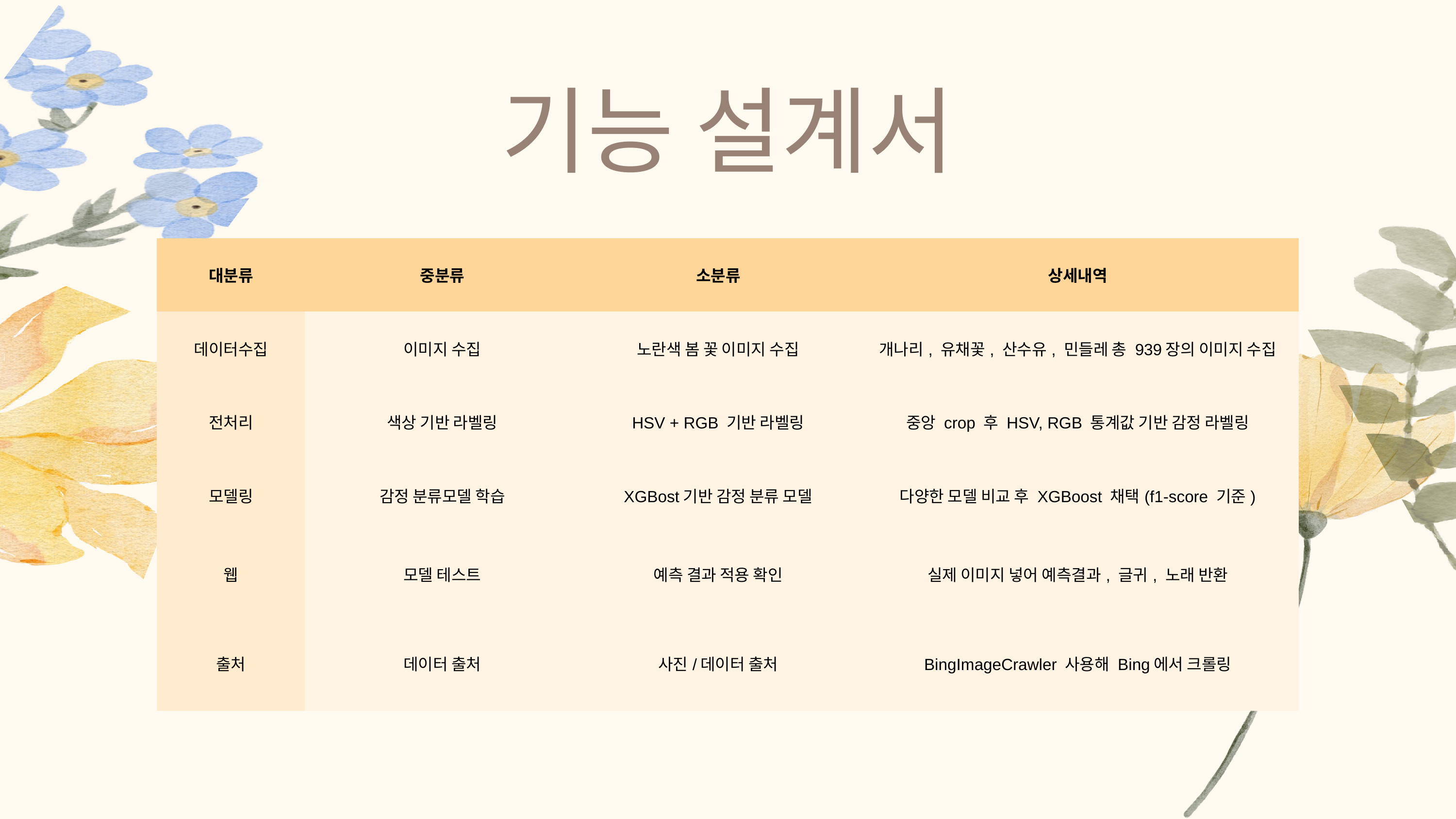

기능 설계서

| 대분류 | 중분류 | 소분류 | 상세내역 |
| --- | --- | --- | --- |
| 데이터수집 | 이미지 수집 | 노란색 봄 꽃 이미지 수집 | 개나리, 유채꽃, 산수유, 민들레 총 939장의 이미지 수집 |
| 전처리 | 색상 기반 라벨링 | HSV + RGB 기반 라벨링 | 중앙 crop 후 HSV, RGB 통계값 기반 감정 라벨링 |
| 모델링 | 감정 분류모델 학습 | XGBost기반 감정 분류 모델 | 다양한 모델 비교 후 XGBoost 채택(f1-score 기준) |
| 웹 | 모델 테스트 | 예측 결과 적용 확인 | 실제 이미지 넣어 예측결과, 글귀, 노래 반환 |
| 출처 | 데이터 출처 | 사진/데이터 출처 | BingImageCrawler 사용해 Bing에서 크롤링 |